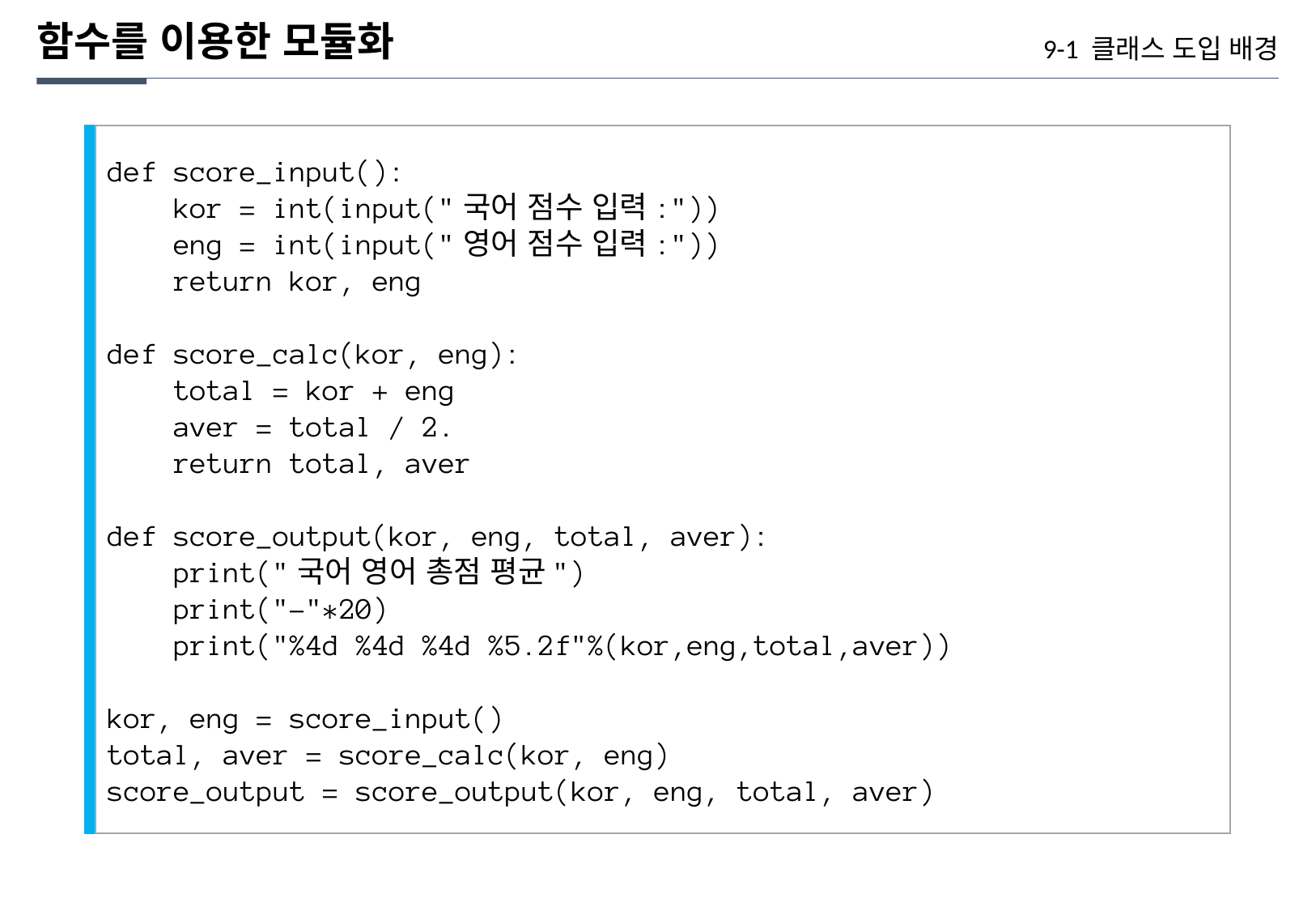

함수를 이용한 모듈화
9-1 클래스 도입 배경

def score_input():
    kor = int(input("국어 점수 입력:"))
    eng = int(input("영어 점수 입력:"))
    return kor, eng

def score_calc(kor, eng):
    total = kor + eng
    aver = total / 2.
    return total, aver

def score_output(kor, eng, total, aver):
    print("국어 영어 총점 평균")
    print("-"*20)
    print("%4d %4d %4d %5.2f"%(kor,eng,total,aver))

kor, eng = score_input()
total, aver = score_calc(kor, eng)
score_output = score_output(kor, eng, total, aver)